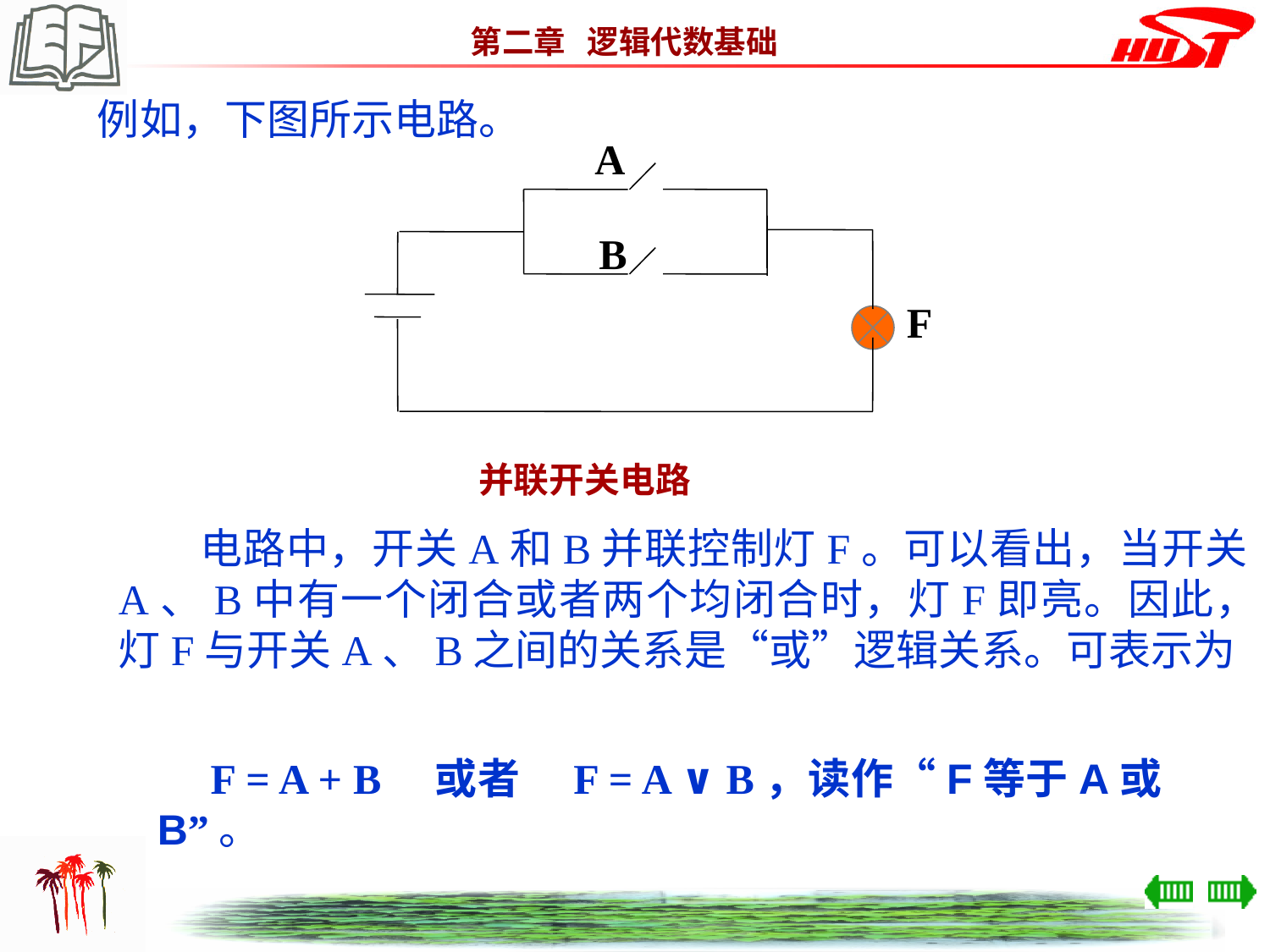

例如，下图所示电路。
A

B

F

    并联开关电路
       电路中，开关A和B并联控制灯F。可以看出，当开关A、B中有一个闭合或者两个均闭合时，灯F即亮。因此，灯F与开关A、B之间的关系是“或”逻辑关系。可表示为

　F = A + B　或者　F = A ∨ B，读作“F等于A或B”。